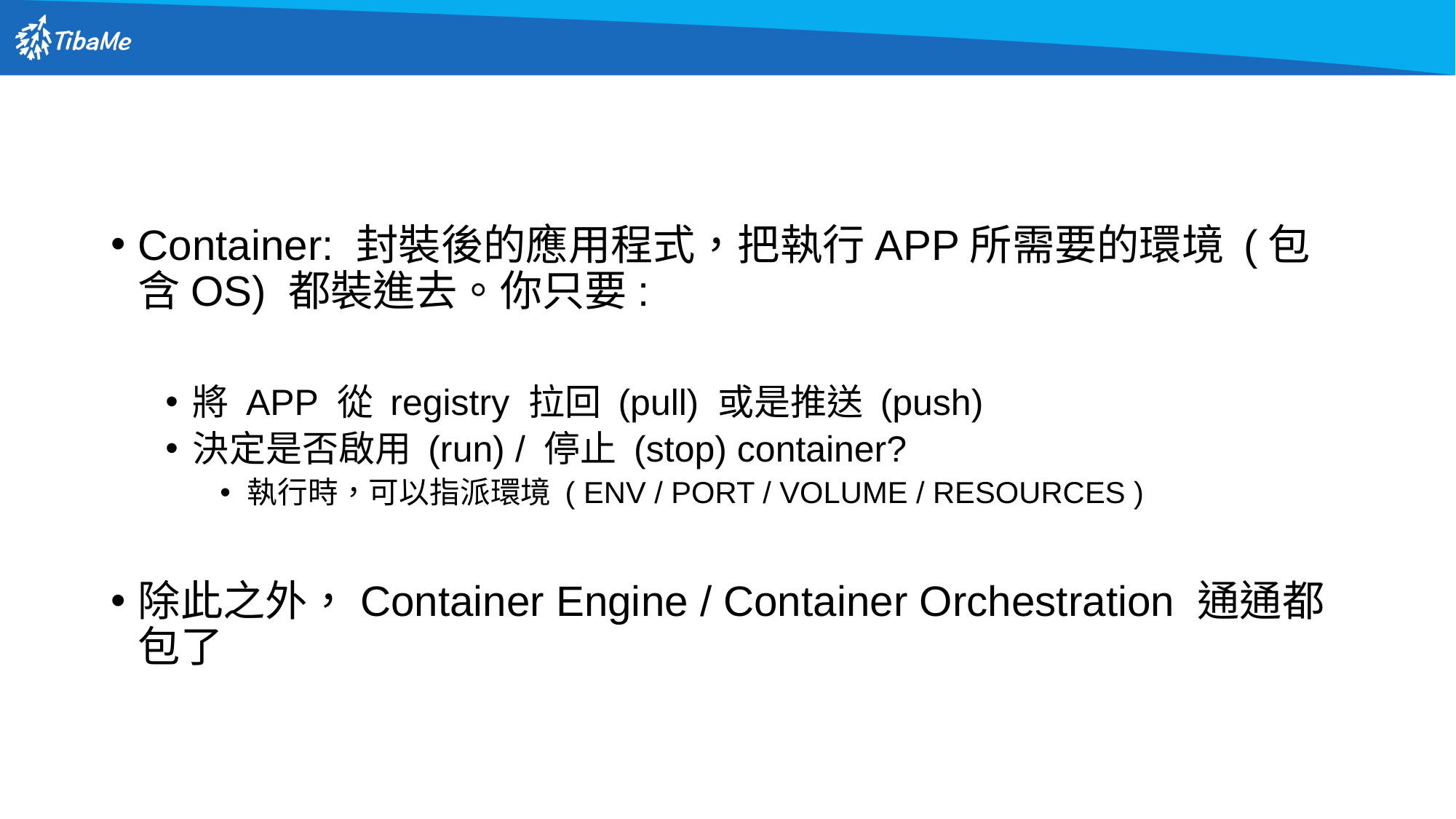

#
Container: 封裝後的應用程式，把執行APP所需要的環境 (包含OS) 都裝進去。你只要:

將 APP 從 registry 拉回 (pull) 或是推送 (push)
決定是否啟用 (run) / 停止 (stop) container?
執行時，可以指派環境 ( ENV / PORT / VOLUME / RESOURCES )

除此之外，Container Engine / Container Orchestration 通通都包了